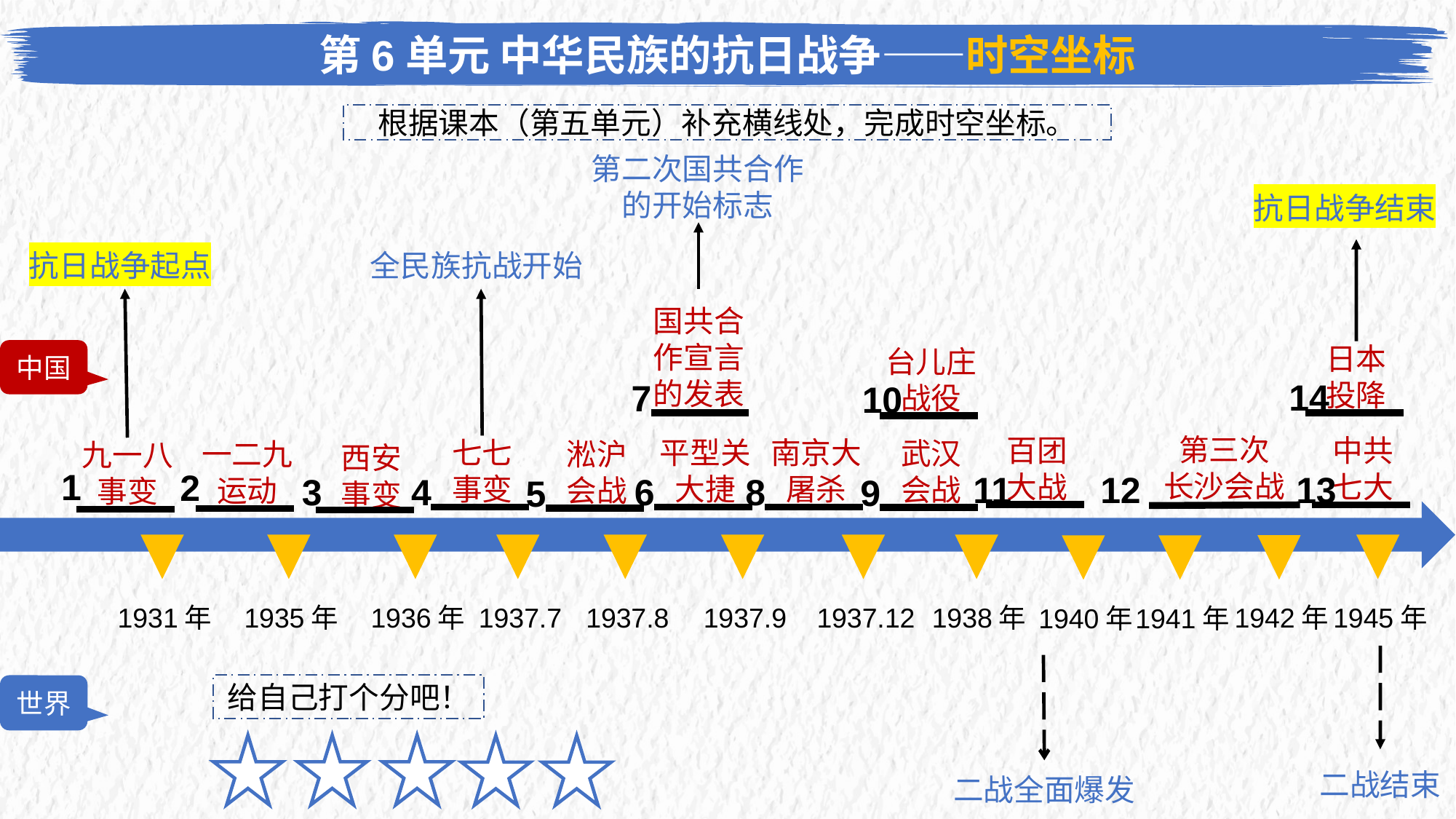

第6单元 中华民族的抗日战争——时空坐标
根据课本（第五单元）补充横线处，完成时空坐标。
第二次国共合作的开始标志
抗日战争结束
抗日战争起点
全民族抗战开始
国共合作宣言的发表
中国
日本
投降
台儿庄战役
14
7
10
第三次
长沙会战
百团
大战
中共
七大
南京大屠杀
七七
事变
平型关大捷
武汉
会战
淞沪
会战
一二九运动
九一八事变
西安
事变
1
2
11
12
13
8
4
6
3
9
5

1931年
1935年
1936年
1937.7
1937.8
1937.9
1937.12
1938年
1945年
1942年
1940年
1941年
世界
给自己打个分吧！

二战结束
二战全面爆发